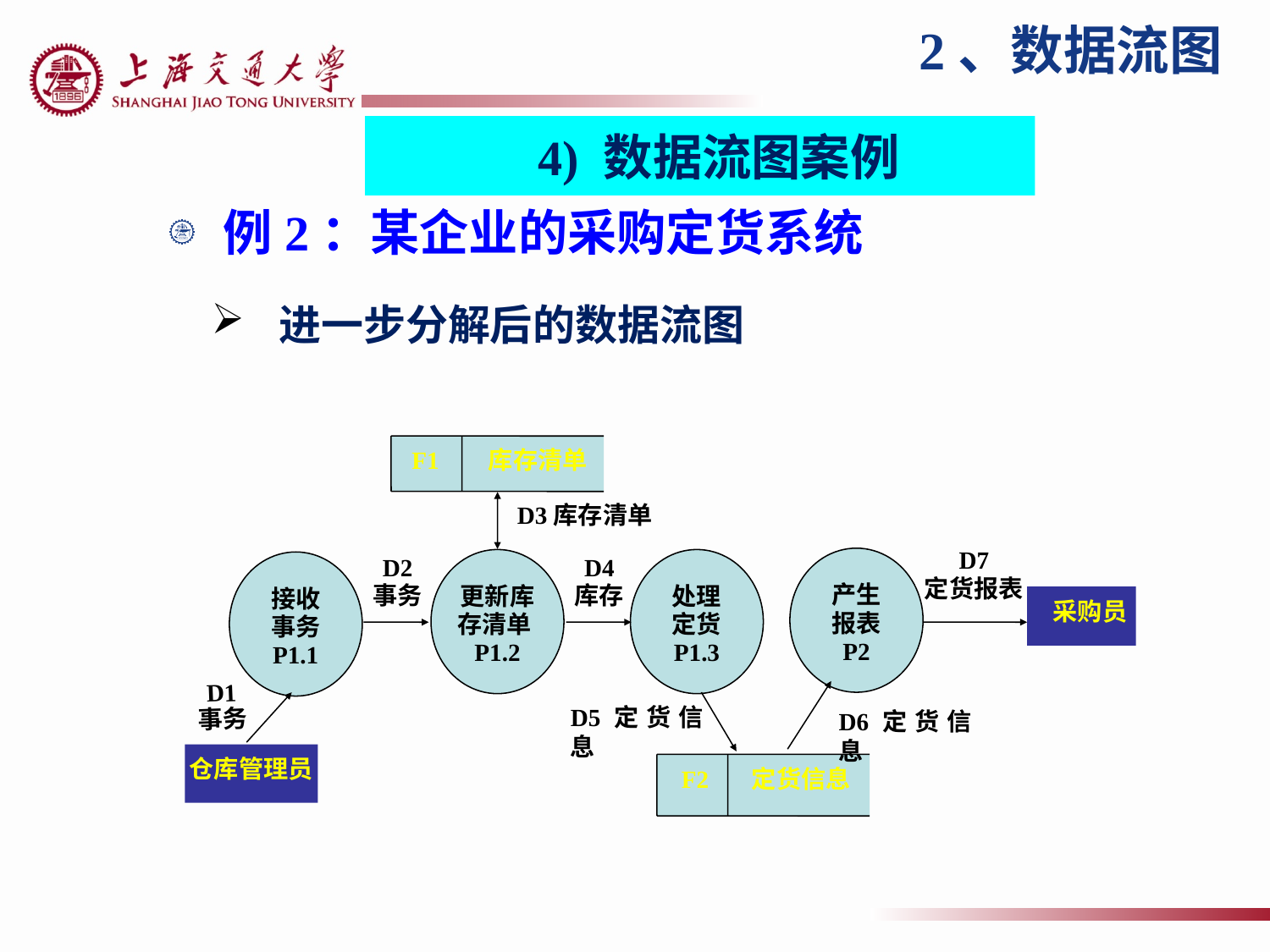

2、数据流图
4) 数据流图案例
例2：某企业的采购定货系统
 进一步分解后的数据流图
   F1       库存清单

D3库存清单
D7
定货报表
产生
报表
P2
更新库存清单P1.2
处理
定货
P1.3
接收
事务
P1.1
D2
事务
D4
库存
  采购员

D1
事务

D5定货信息
D6定货信息
仓库管理员
    F2      定货信息